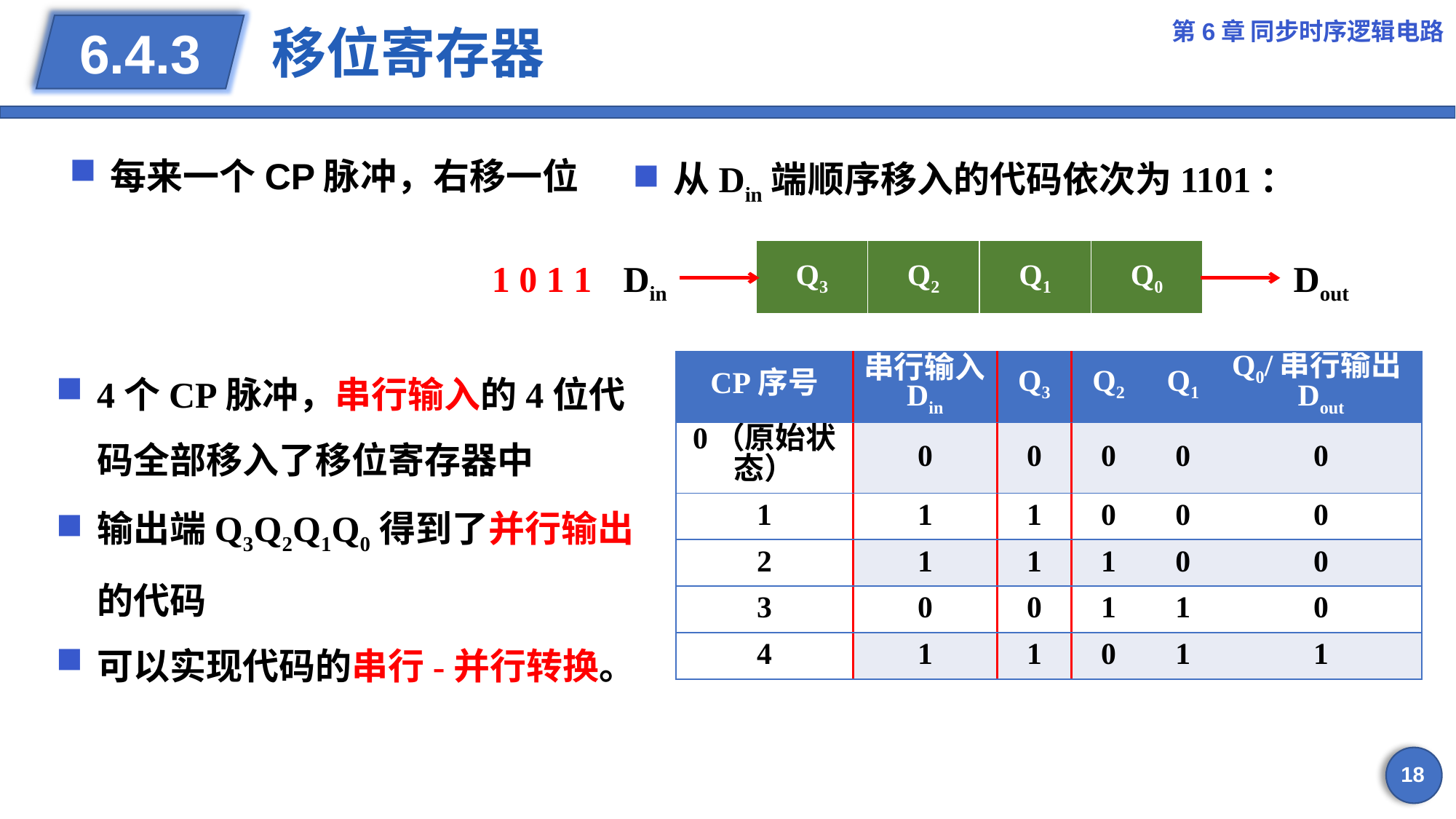

第6章 同步时序逻辑电路
# 移位寄存器
6.4.3
每来一个CP脉冲，右移一位
从Din端顺序移入的代码依次为1101：
| Q3 | Q2 | Q1 | Q0 |
| --- | --- | --- | --- |
Din
Dout
1 0 1 1
4个CP脉冲，串行输入的4位代码全部移入了移位寄存器中
输出端Q3Q2Q1Q0得到了并行输出的代码
可以实现代码的串行-并行转换。
| CP序号 | 串行输入Din | Q3 | Q2 | Q1 | Q0/串行输出Dout |
| --- | --- | --- | --- | --- | --- |
| 0（原始状态） | 0 | 0 | 0 | 0 | 0 |
| 1 | 1 | 1 | 0 | 0 | 0 |
| 2 | 1 | 1 | 1 | 0 | 0 |
| 3 | 0 | 0 | 1 | 1 | 0 |
| 4 | 1 | 1 | 0 | 1 | 1 |
18